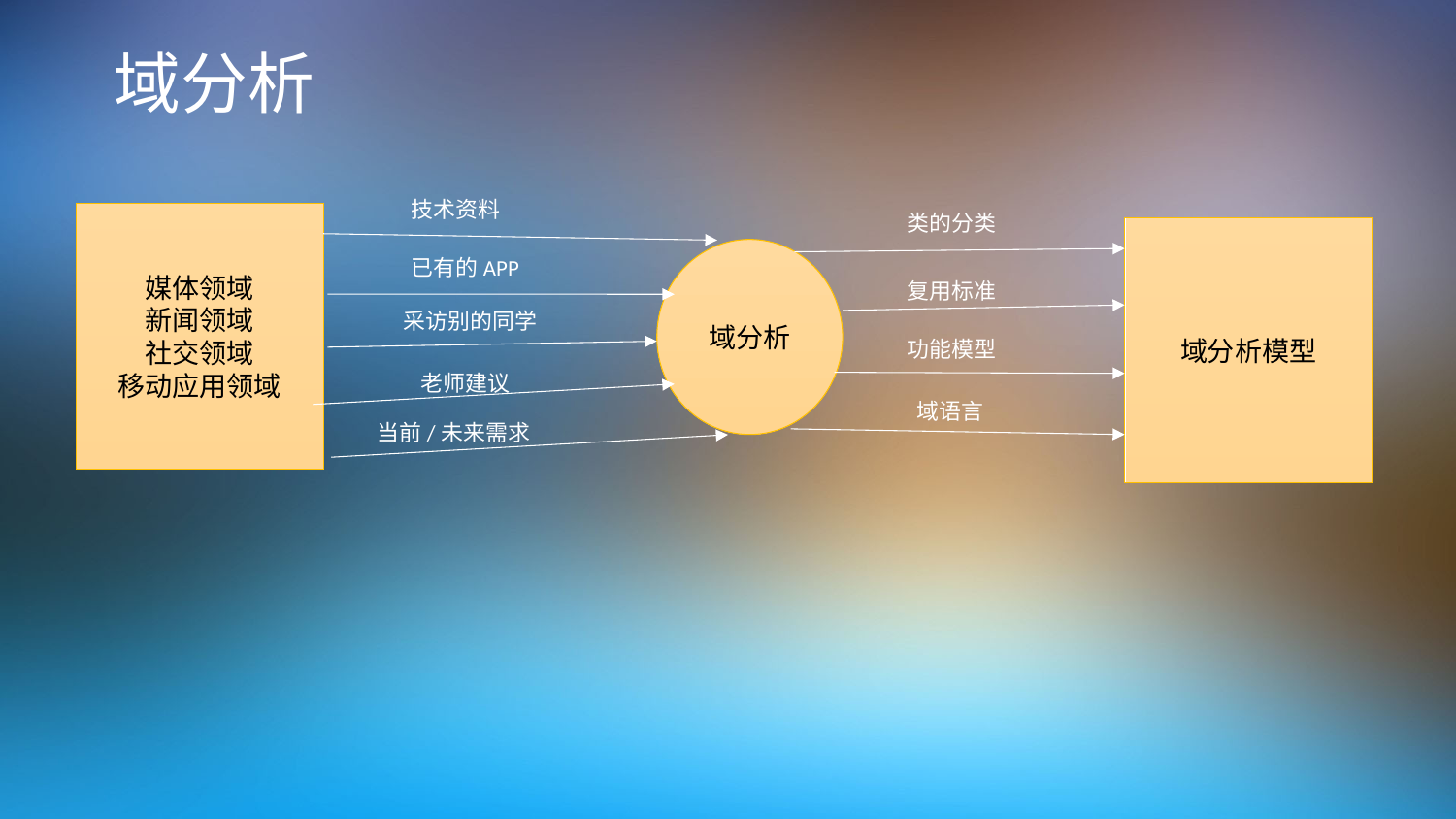

# 域分析
技术资料
类的分类
媒体领域
新闻领域
社交领域
移动应用领域
域分析模型
域分析
已有的APP
复用标准
采访别的同学
功能模型
老师建议
域语言
当前/未来需求